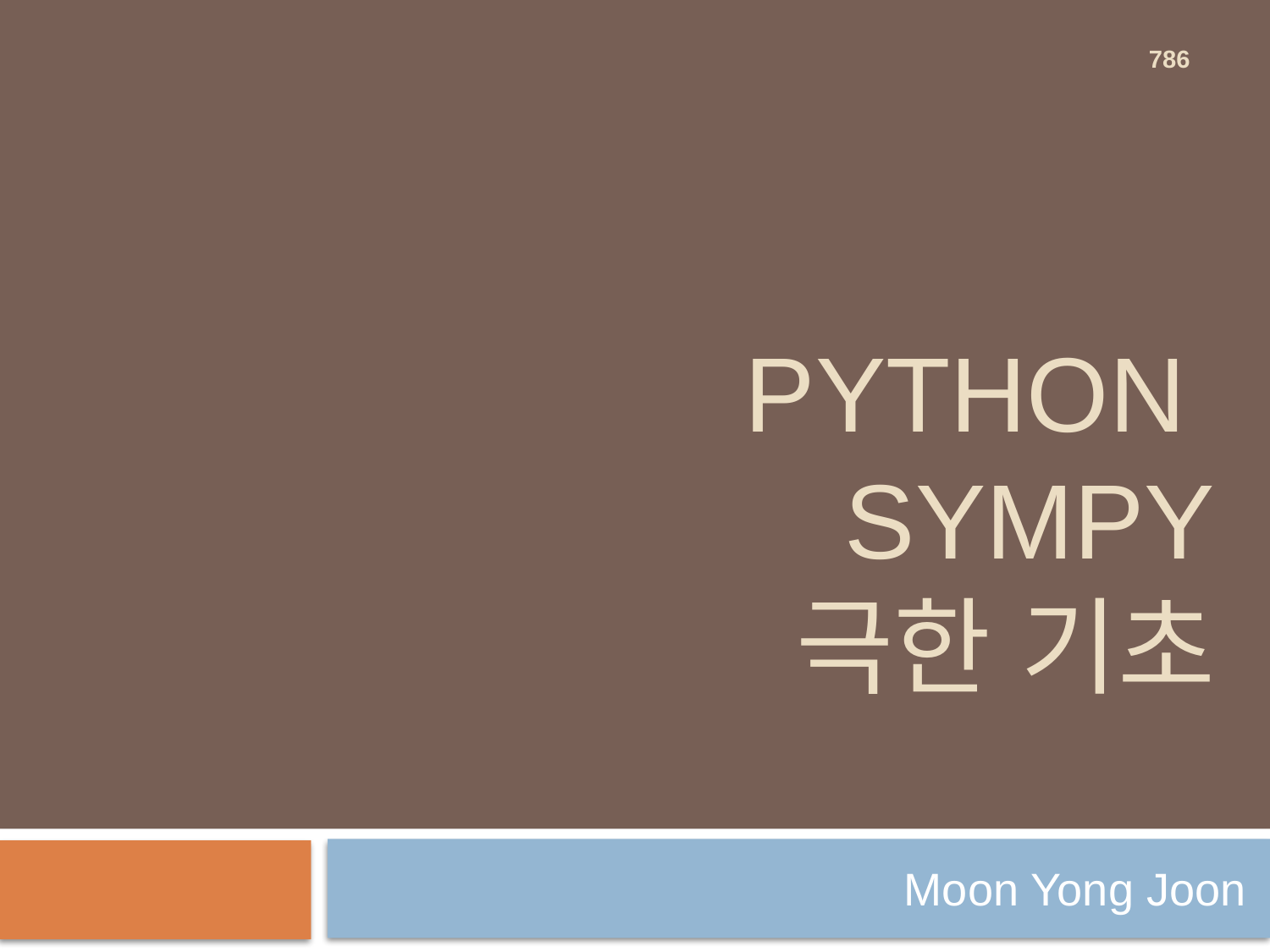

786
# Python sympy 극한 기초
Moon Yong Joon